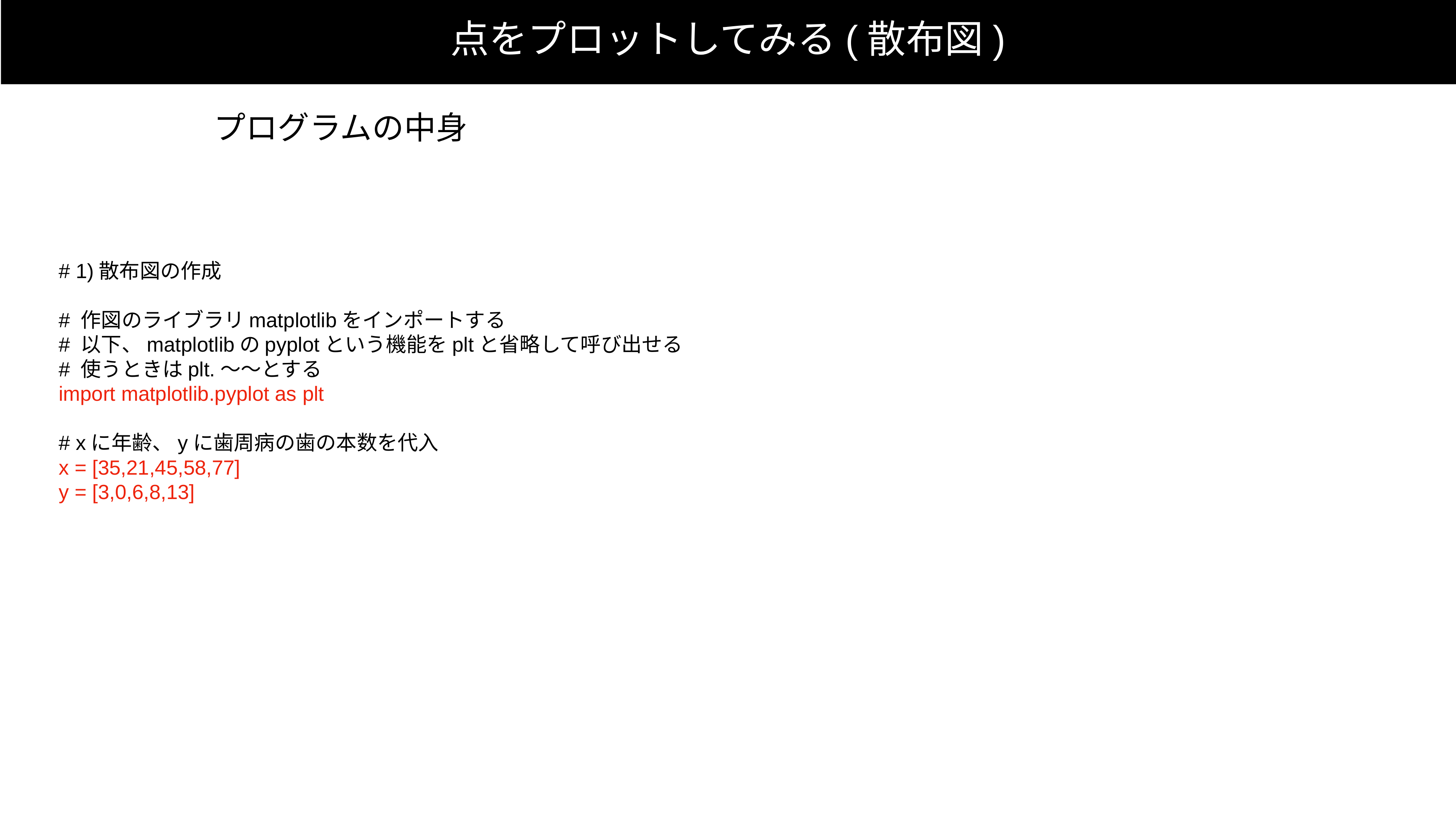

点をプロットしてみる(散布図)
プログラムの中身
# 1)散布図の作成

# 作図のライブラリmatplotlibをインポートする
# 以下、matplotlibのpyplotという機能をpltと省略して呼び出せる
# 使うときはplt.〜〜とする
import matplotlib.pyplot as plt

# xに年齢、yに歯周病の歯の本数を代入
x = [35,21,45,58,77]
y = [3,0,6,8,13]